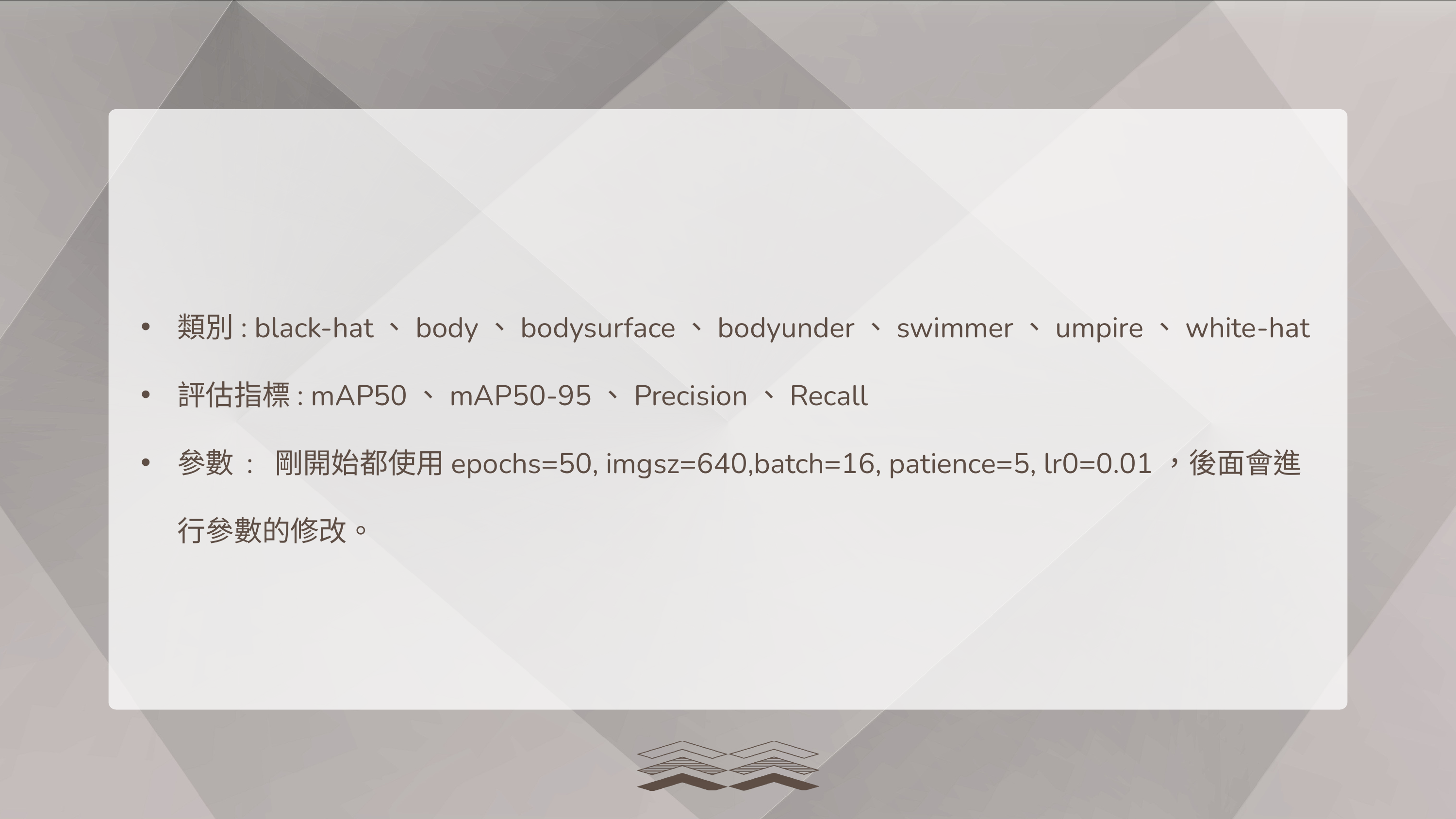

類別: black-hat、body、bodysurface、bodyunder、swimmer、umpire、white-hat
評估指標: mAP50、mAP50-95、Precision、Recall
參數 :  剛開始都使用epochs=50, imgsz=640,batch=16, patience=5, lr0=0.01，後面會進行參數的修改。